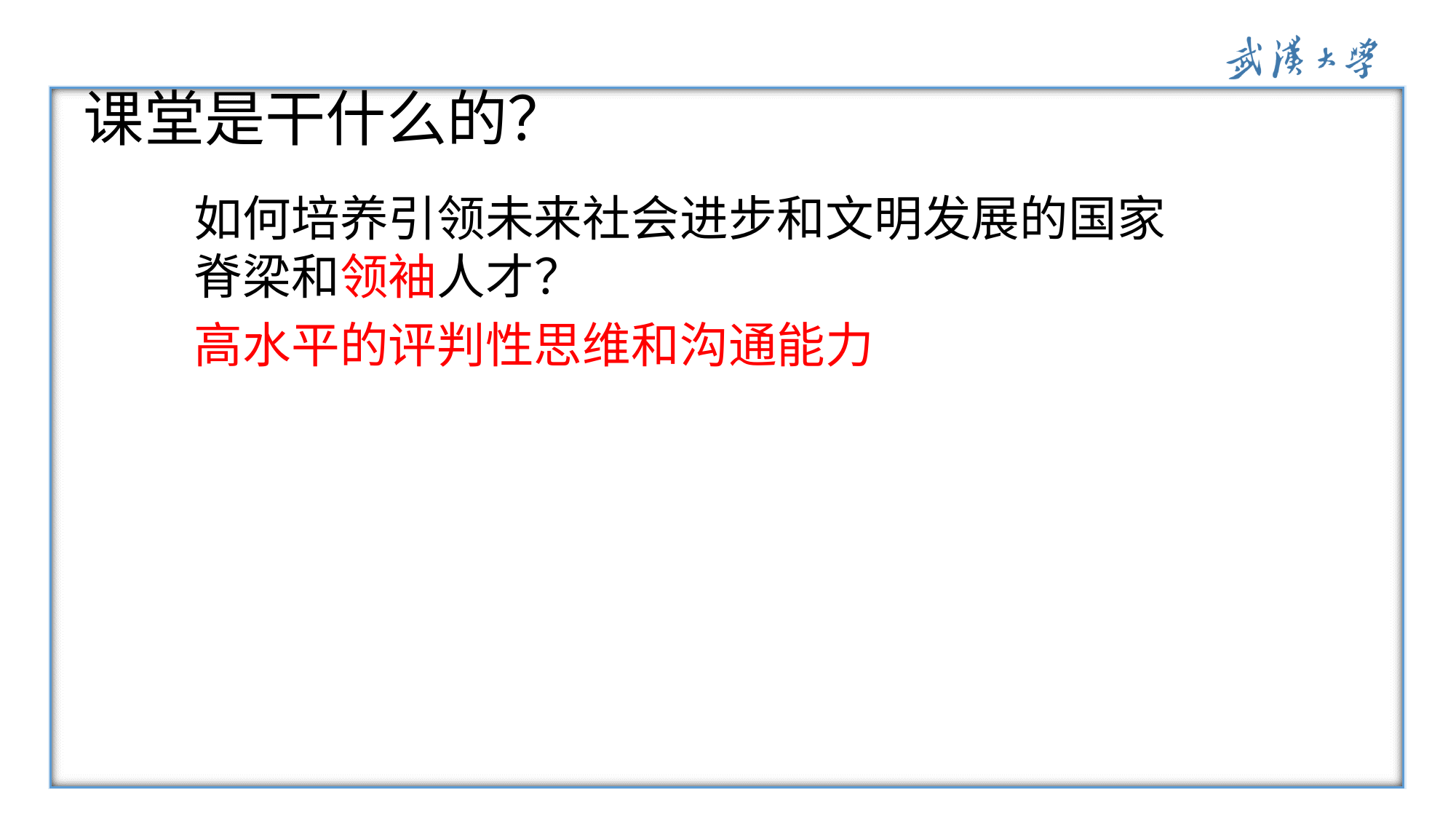

# 课堂是干什么的？
如何培养引领未来社会进步和文明发展的国家脊梁和领袖人才？
高水平的评判性思维和沟通能力